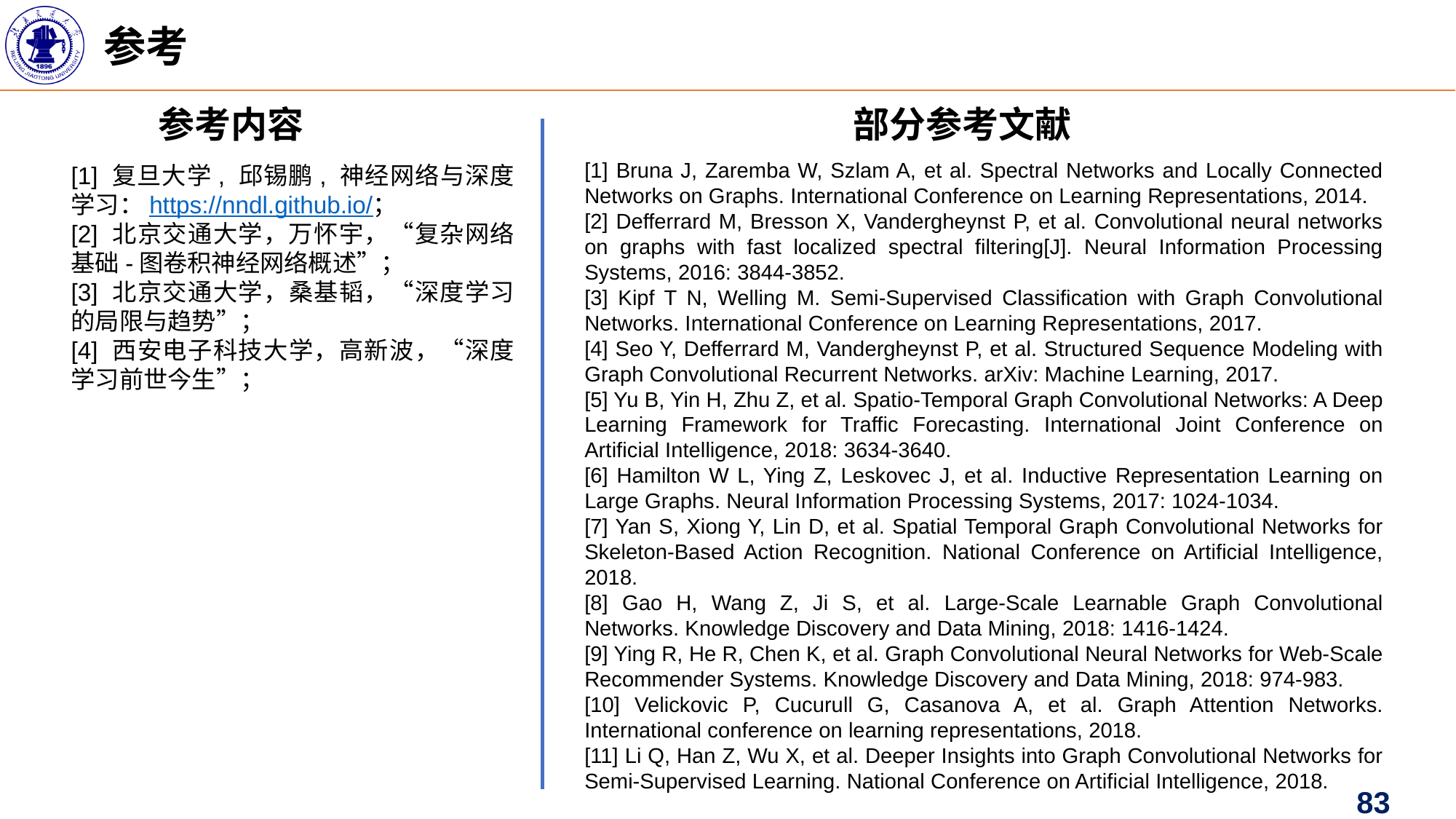

参考
参考内容
部分参考文献
[1] Bruna J, Zaremba W, Szlam A, et al. Spectral Networks and Locally Connected Networks on Graphs. International Conference on Learning Representations, 2014.
[2] Defferrard M, Bresson X, Vandergheynst P, et al. Convolutional neural networks on graphs with fast localized spectral filtering[J]. Neural Information Processing Systems, 2016: 3844-3852.
[3] Kipf T N, Welling M. Semi-Supervised Classification with Graph Convolutional Networks. International Conference on Learning Representations, 2017.
[4] Seo Y, Defferrard M, Vandergheynst P, et al. Structured Sequence Modeling with Graph Convolutional Recurrent Networks. arXiv: Machine Learning, 2017.
[5] Yu B, Yin H, Zhu Z, et al. Spatio-Temporal Graph Convolutional Networks: A Deep Learning Framework for Traffic Forecasting. International Joint Conference on Artificial Intelligence, 2018: 3634-3640.
[6] Hamilton W L, Ying Z, Leskovec J, et al. Inductive Representation Learning on Large Graphs. Neural Information Processing Systems, 2017: 1024-1034.
[7] Yan S, Xiong Y, Lin D, et al. Spatial Temporal Graph Convolutional Networks for Skeleton-Based Action Recognition. National Conference on Artificial Intelligence, 2018.
[8] Gao H, Wang Z, Ji S, et al. Large-Scale Learnable Graph Convolutional Networks. Knowledge Discovery and Data Mining, 2018: 1416-1424.
[9] Ying R, He R, Chen K, et al. Graph Convolutional Neural Networks for Web-Scale Recommender Systems. Knowledge Discovery and Data Mining, 2018: 974-983.
[10] Velickovic P, Cucurull G, Casanova A, et al. Graph Attention Networks. International conference on learning representations, 2018.
[11] Li Q, Han Z, Wu X, et al. Deeper Insights into Graph Convolutional Networks for Semi-Supervised Learning. National Conference on Artificial Intelligence, 2018.
[1] 复旦大学, 邱锡鹏, 神经网络与深度学习：https://nndl.github.io/；
[2] 北京交通大学，万怀宇，“复杂网络基础-图卷积神经网络概述”；
[3] 北京交通大学，桑基韬，“深度学习的局限与趋势”；
[4] 西安电子科技大学，高新波，“深度学习前世今生”；